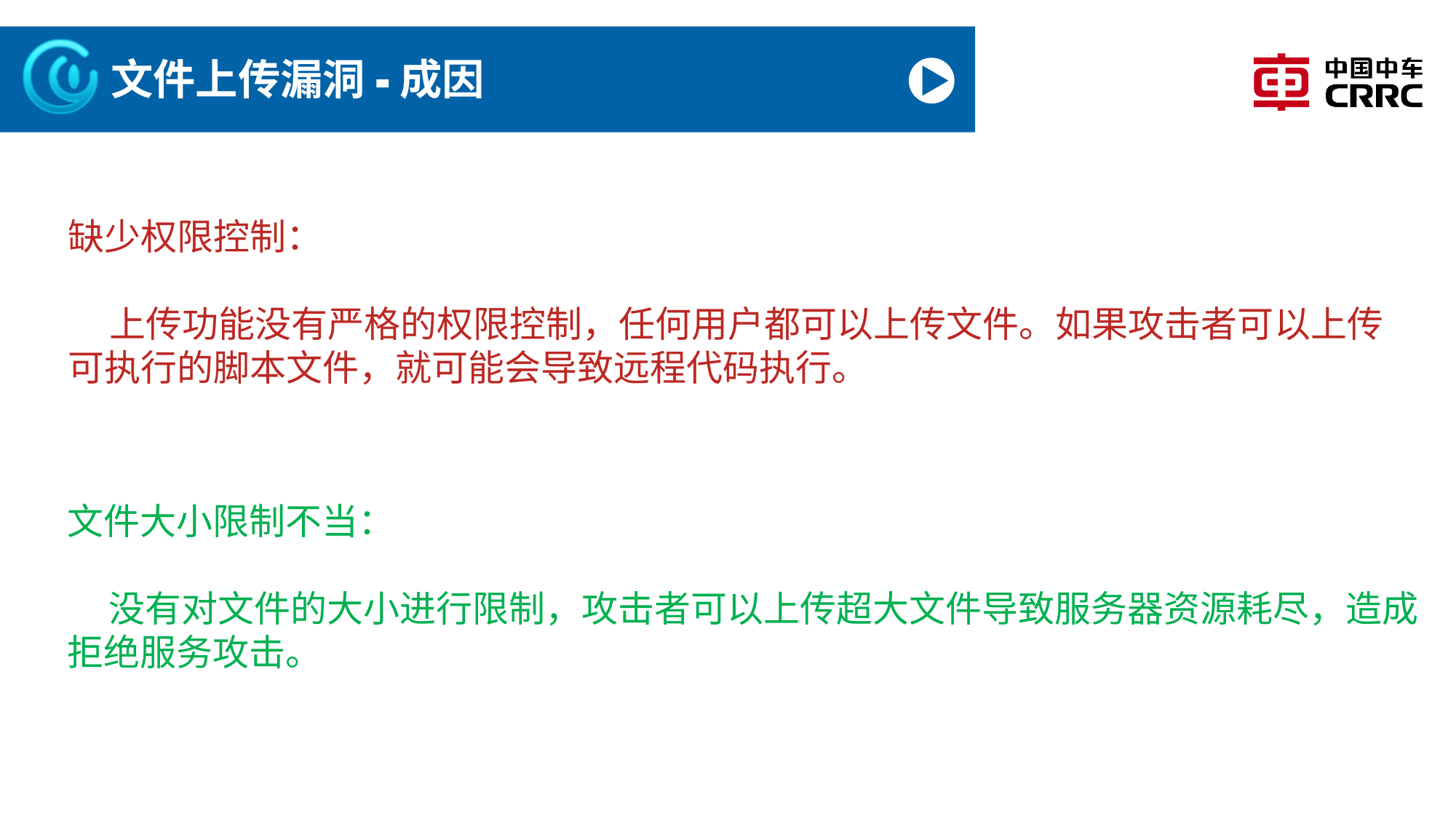

# 文件上传漏洞-成因
缺少权限控制：

    上传功能没有严格的权限控制，任何用户都可以上传文件。如果攻击者可以上传可执行的脚本文件，就可能会导致远程代码执行。
文件大小限制不当：

    没有对文件的大小进行限制，攻击者可以上传超大文件导致服务器资源耗尽，造成拒绝服务攻击。
8